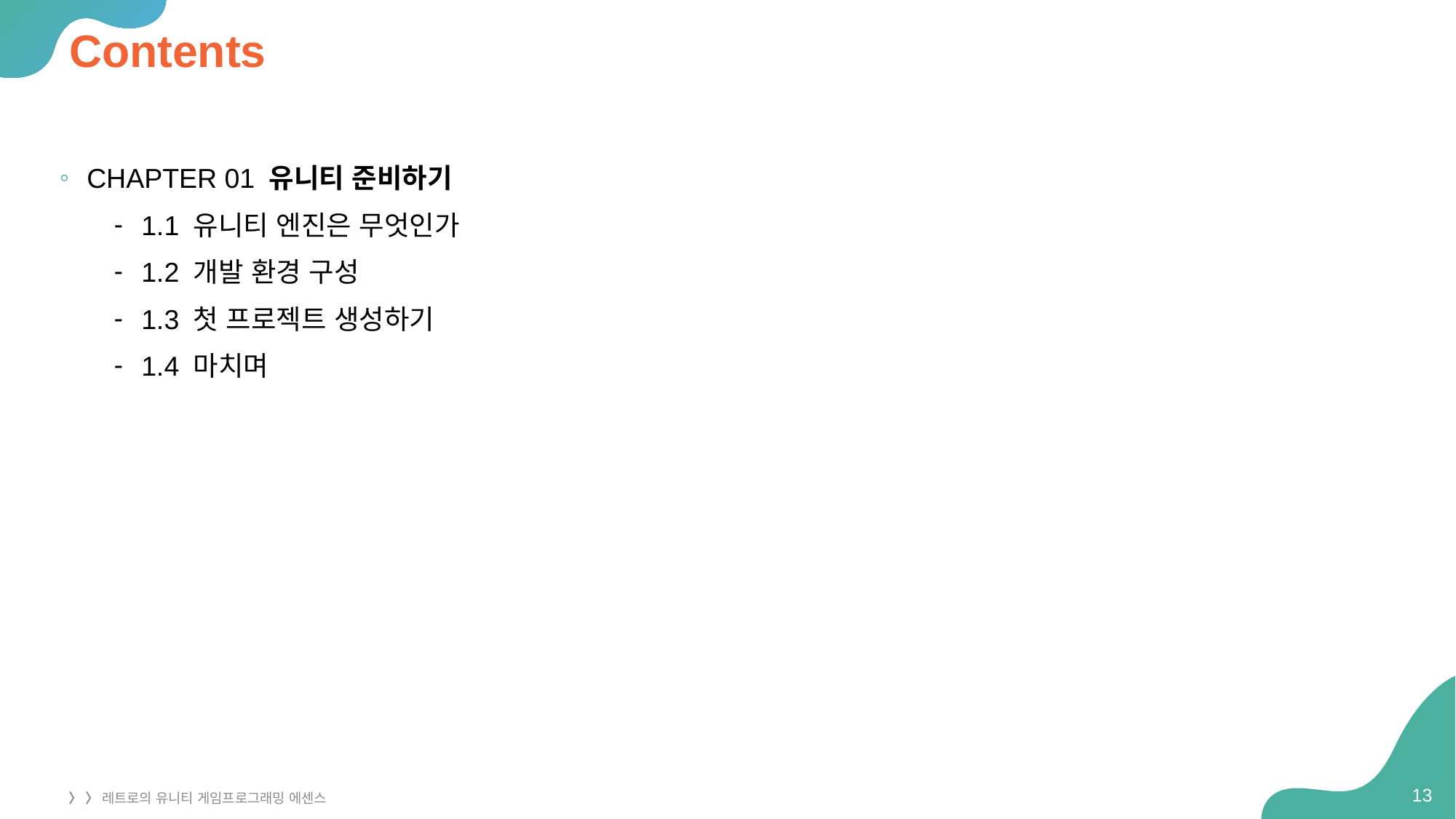

# Contents

CHAPTER 01 유니티 준비하기
1.1 유니티 엔진은 무엇인가
1.2 개발 환경 구성
1.3 첫 프로젝트 생성하기
1.4 마치며

13
〉 〉 레트로의 유니티 게임프로그래밍 에센스